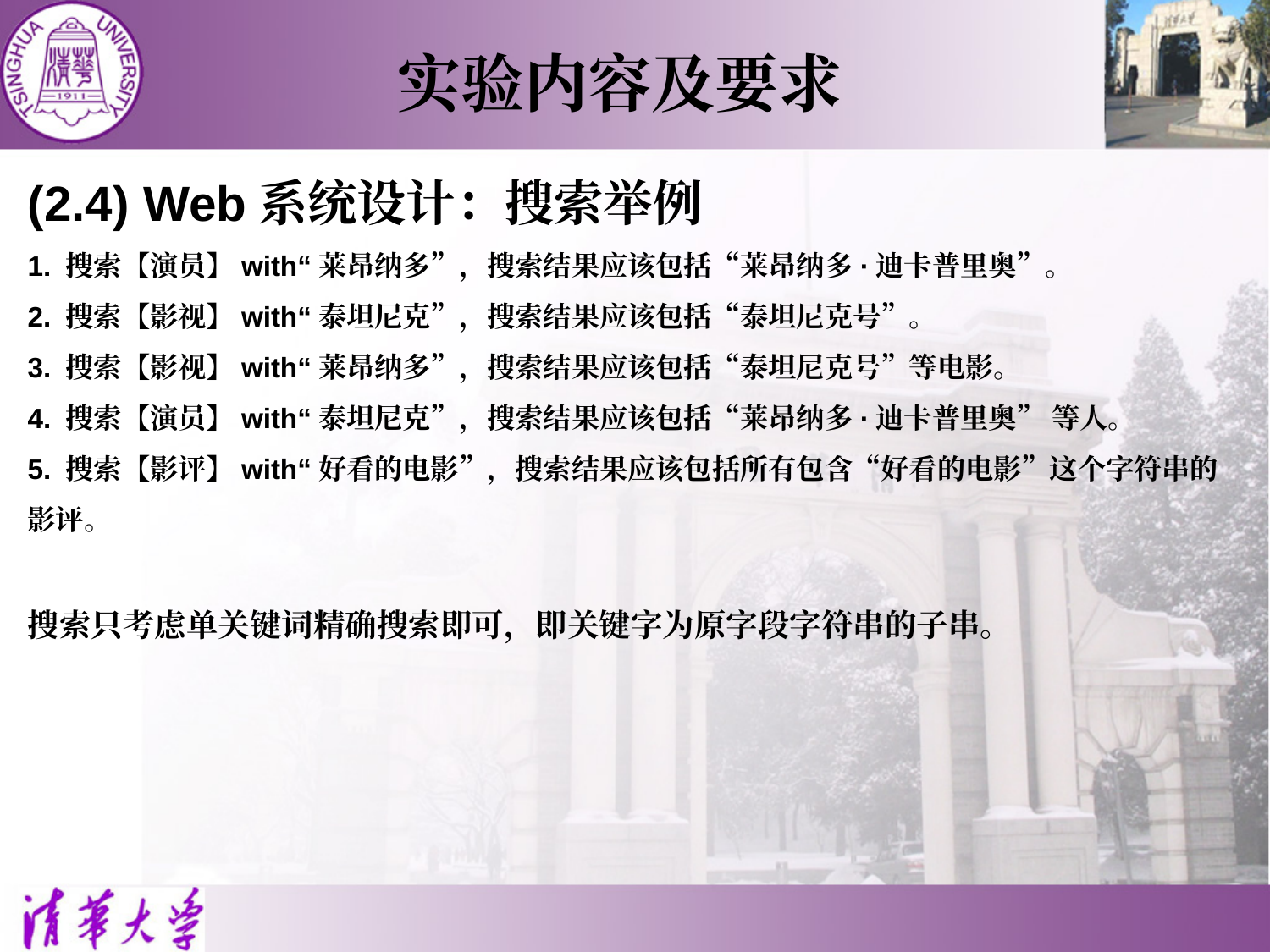

实验内容及要求
(2.4) Web系统设计：搜索举例
1. 搜索【演员】with“莱昂纳多”，搜索结果应该包括“莱昂纳多·迪卡普里奥”。
2. 搜索【影视】with“泰坦尼克”，搜索结果应该包括“泰坦尼克号”。
3. 搜索【影视】with“莱昂纳多”，搜索结果应该包括“泰坦尼克号”等电影。
4. 搜索【演员】with“泰坦尼克”，搜索结果应该包括“莱昂纳多·迪卡普里奥” 等人。
5. 搜索【影评】with“好看的电影”，搜索结果应该包括所有包含“好看的电影”这个字符串的影评。

搜索只考虑单关键词精确搜索即可，即关键字为原字段字符串的子串。